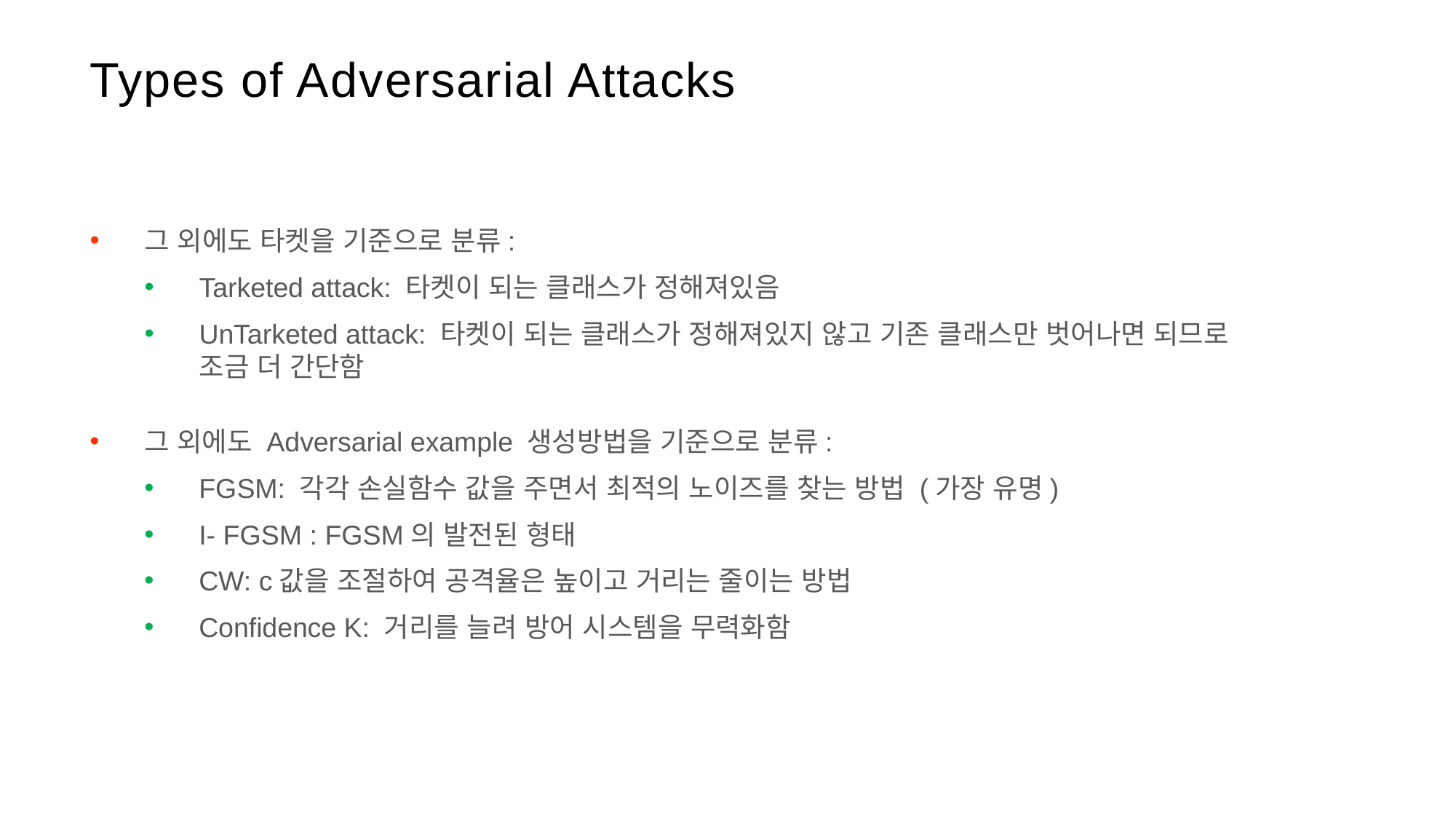

Types of Adversarial Attacks
그 외에도 타켓을 기준으로 분류:
Tarketed attack: 타켓이 되는 클래스가 정해져있음
UnTarketed attack: 타켓이 되는 클래스가 정해져있지 않고 기존 클래스만 벗어나면 되므로 조금 더 간단함

그 외에도 Adversarial example 생성방법을 기준으로 분류:
FGSM: 각각 손실함수 값을 주면서 최적의 노이즈를 찾는 방법 (가장 유명)
I- FGSM : FGSM의 발전된 형태
CW: c값을 조절하여 공격율은 높이고 거리는 줄이는 방법
Confidence K: 거리를 늘려 방어 시스템을 무력화함